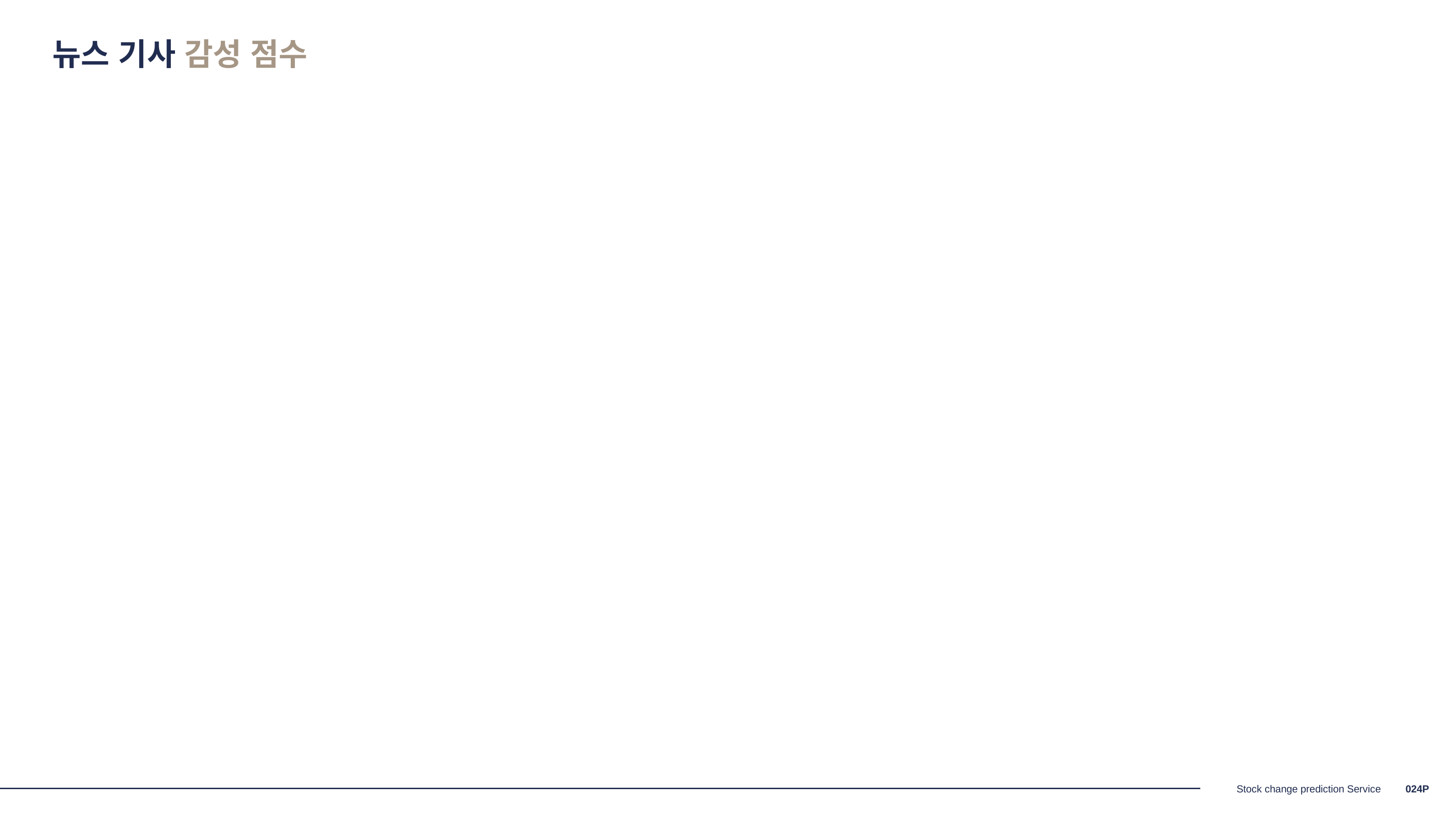

뉴스 기사 감성 점수
024P
Stock change prediction Service